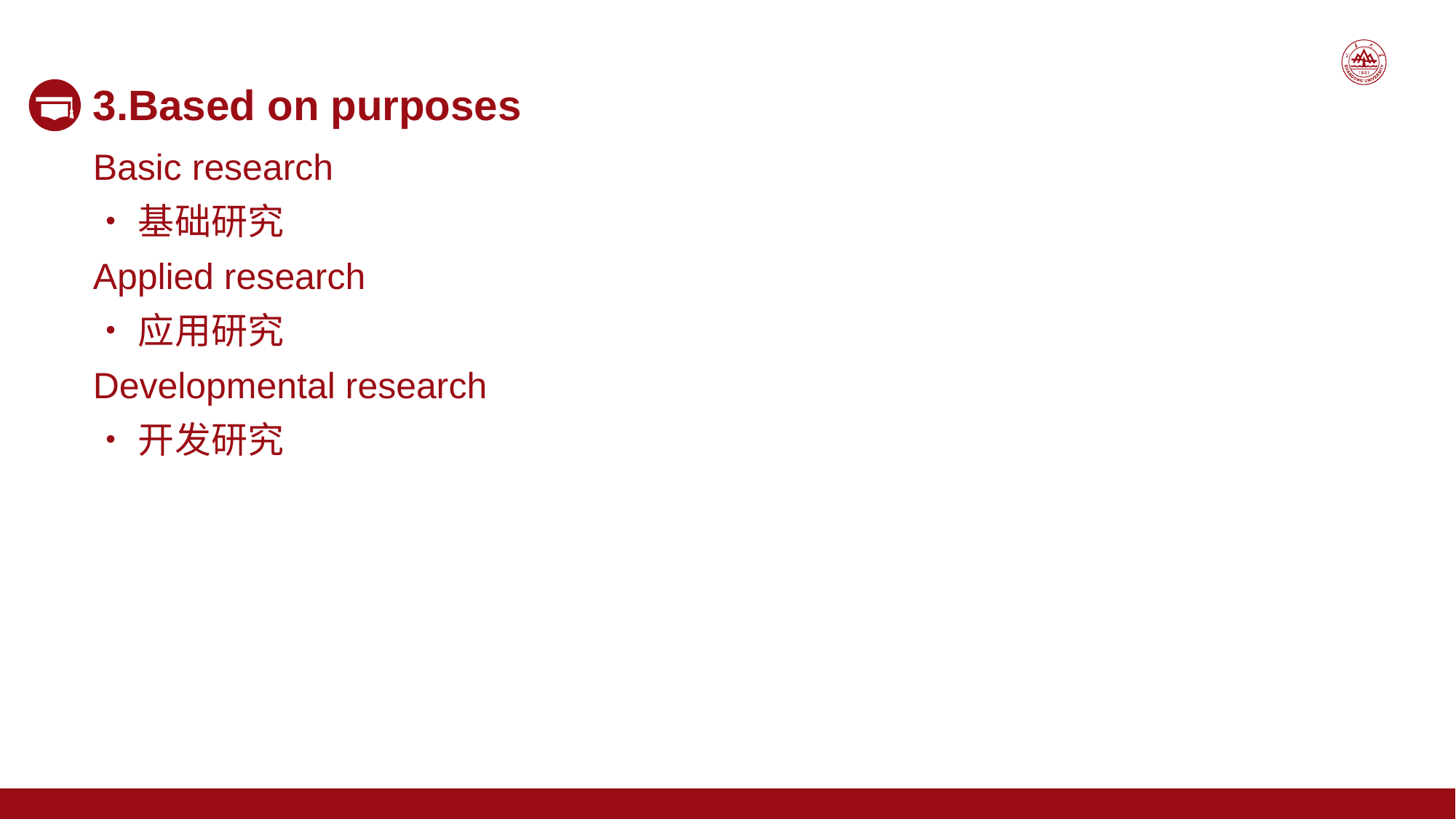

3.Based on purposes
Basic research
•基础研究
Applied research
•应用研究
Developmental research
•开发研究